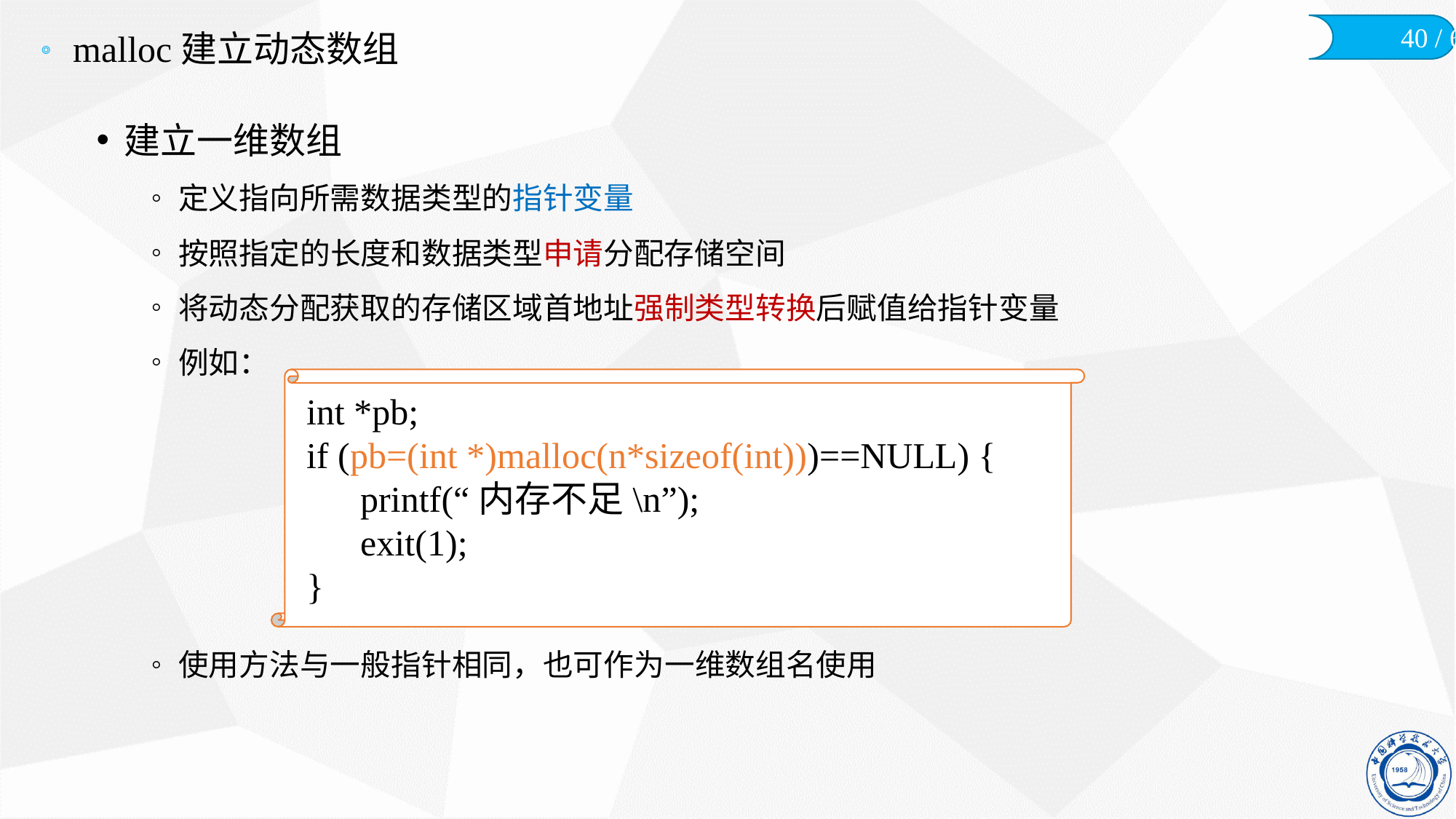

# malloc建立动态数组
建立一维数组
定义指向所需数据类型的指针变量
按照指定的长度和数据类型申请分配存储空间
将动态分配获取的存储区域首地址强制类型转换后赋值给指针变量
例如：

使用方法与一般指针相同，也可作为一维数组名使用
int *pb;
if (pb=(int *)malloc(n*sizeof(int)))==NULL) {
	printf(“内存不足\n”);
	exit(1);
}